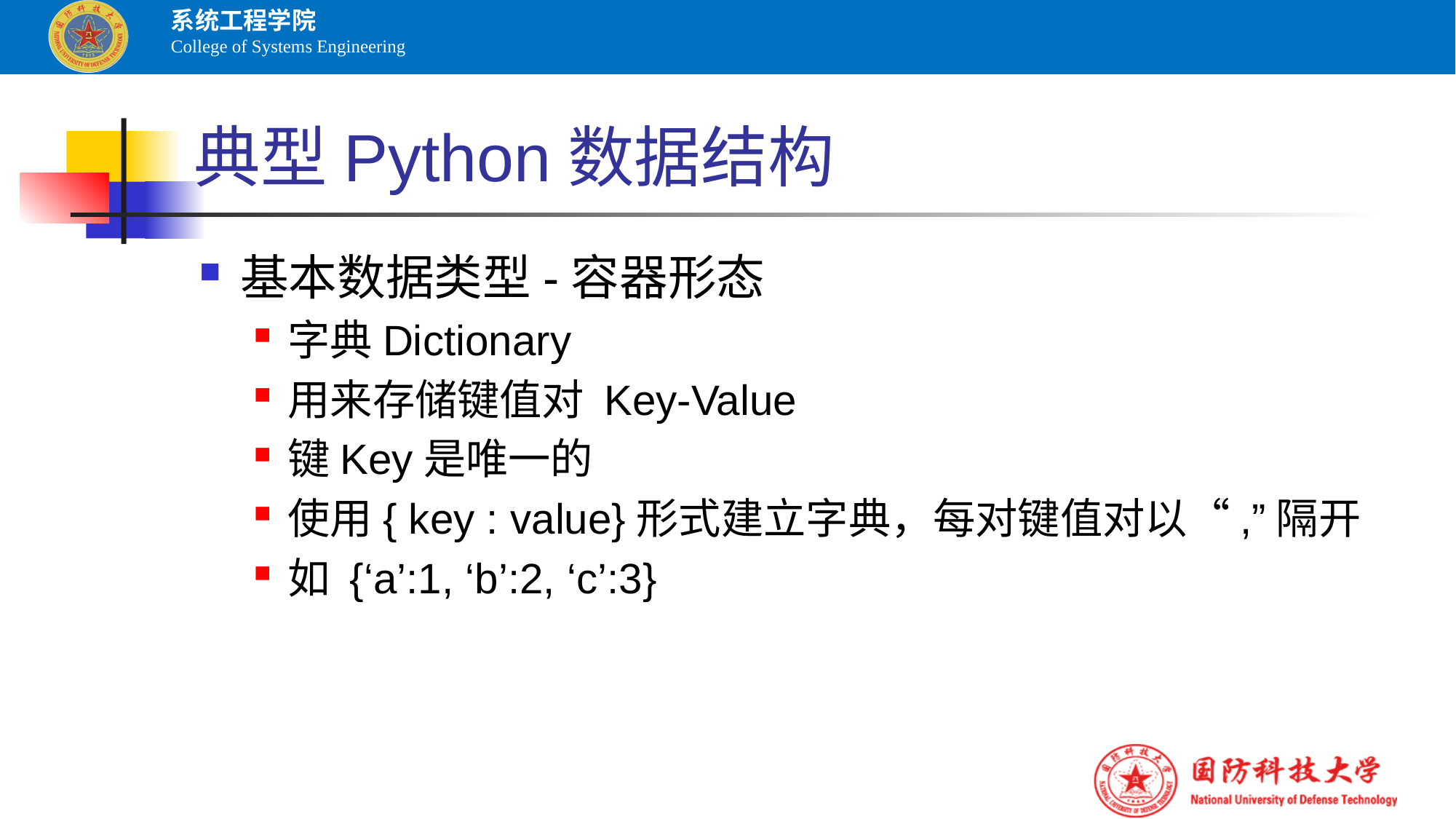

# 典型Python数据结构
基本数据类型-容器形态
字典Dictionary
用来存储键值对 Key-Value
键Key是唯一的
使用{ key : value}形式建立字典，每对键值对以“,”隔开
如 {‘a’:1, ‘b’:2, ‘c’:3}